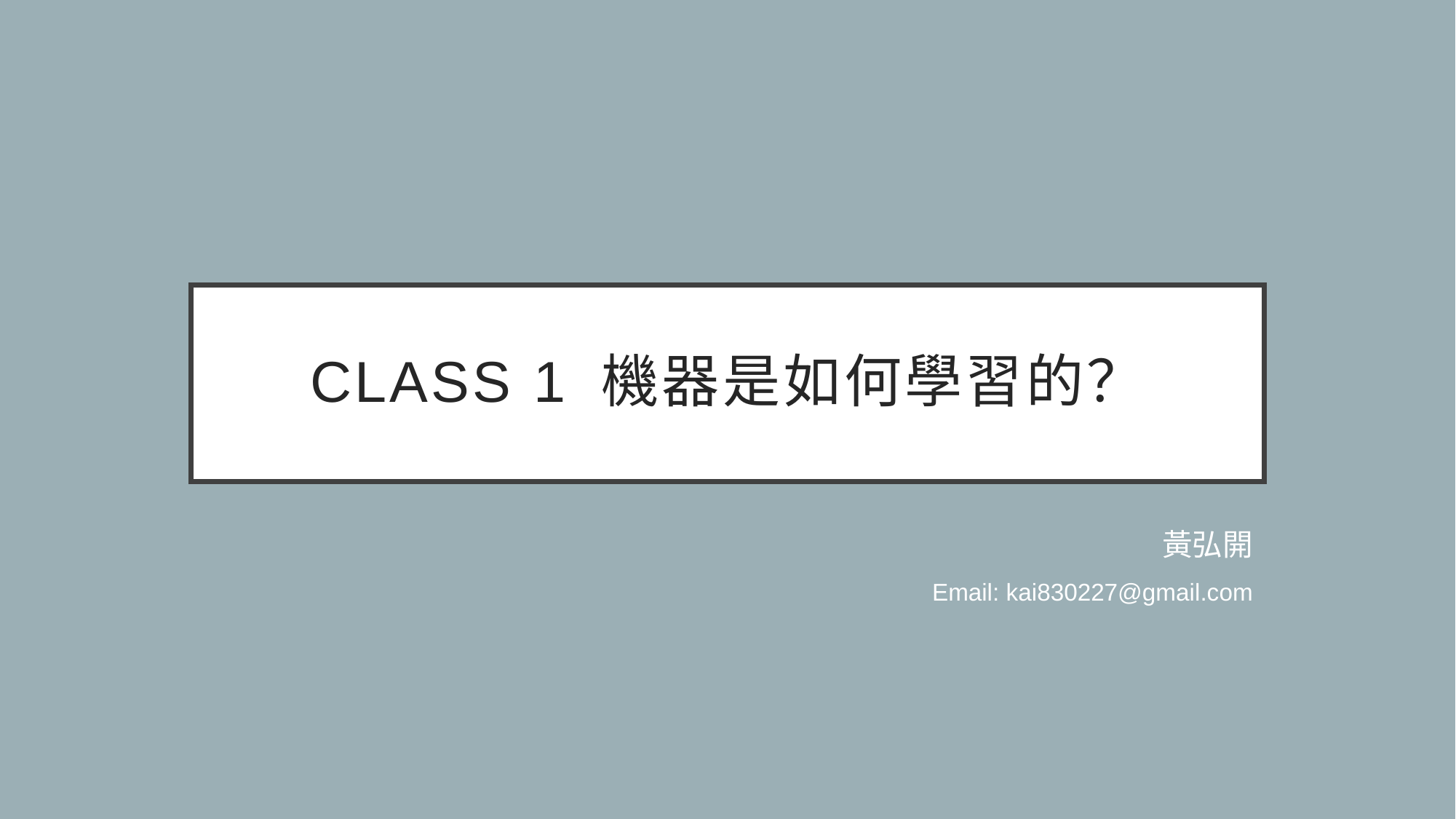

# CLass 1 機器是如何學習的？
黃弘開
Email: kai830227@gmail.com